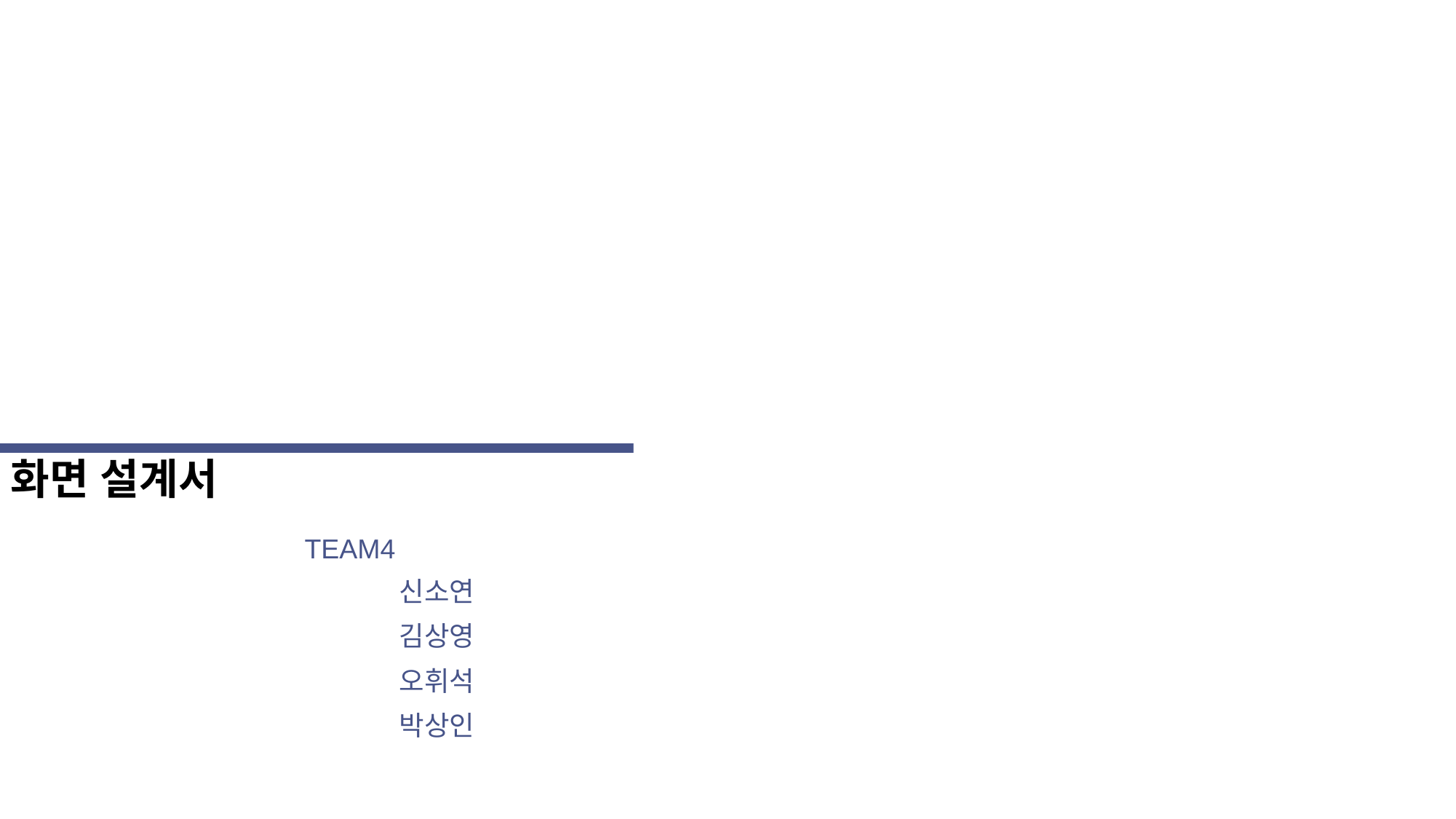

화면 설계서
TEAM4
신소연
김상영
오휘석
박상인